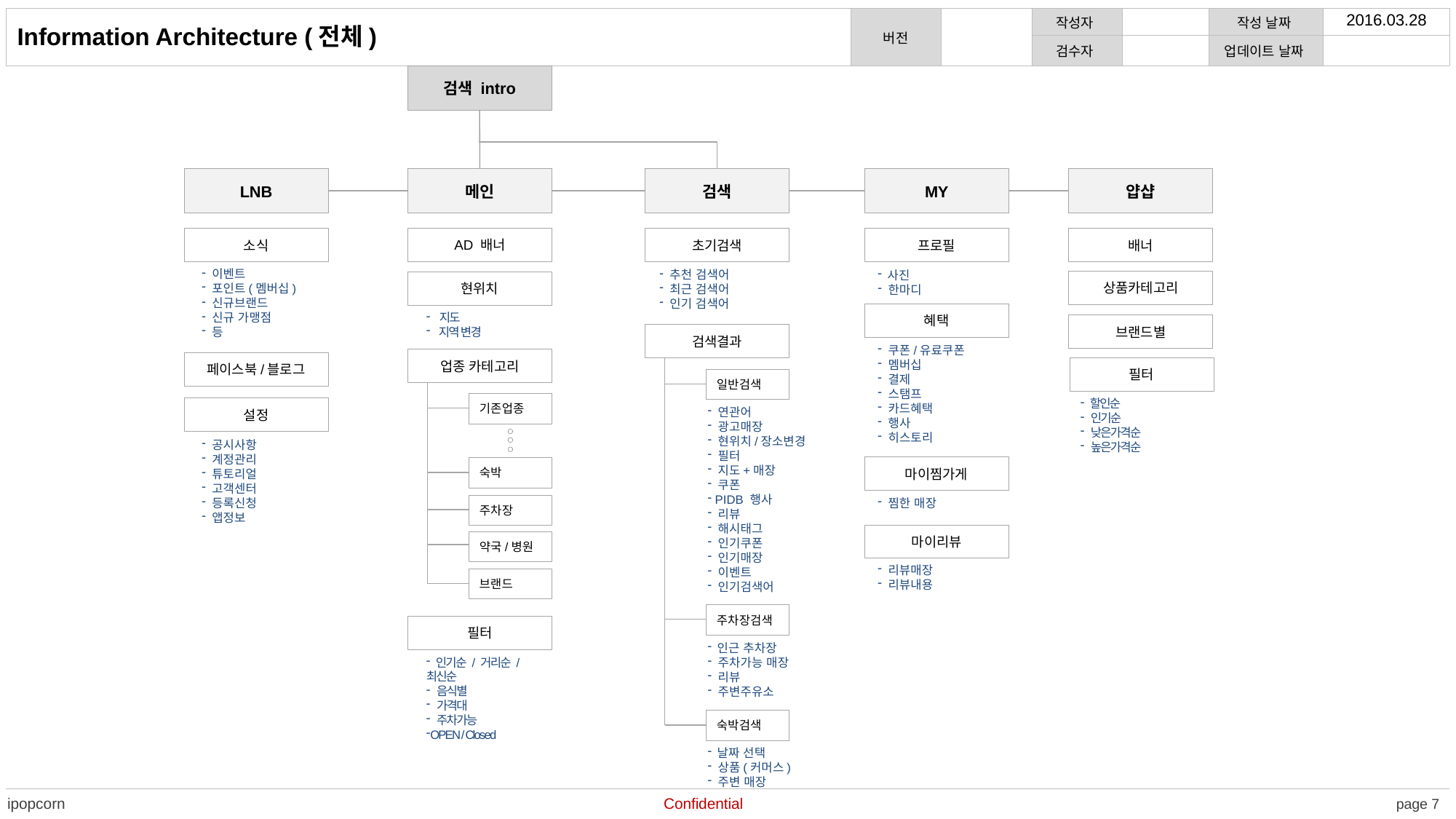

2016.03.28
Information Architecture (전체)

검색 intro
LNB
메인
검색
MY
얍샵
AD 배너
소식
초기검색
프로필
배너
 이벤트
 포인트(멤버십)
 신규브랜드
 신규 가맹점
 등
 추천 검색어
 최근 검색어
 인기 검색어
 사진
 한마디
상품카테고리
현위치
혜택
  지도
  지역 변경
브랜드별
검색결과
 쿠폰/유료쿠폰
 멤버십
 결제
 스탬프
 카드혜택
 행사
 히스토리
업종 카테고리
페이스북/블로그
필터
일반검색
 할인순
 인기순
 낮은가격순
 높은가격순
기존업종
설정
 연관어
 광고매장
 현위치/장소변경
 필터
 지도+매장
 쿠폰
 PIDB 행사
 리뷰
 해시태그
 인기쿠폰
 인기매장
 이벤트
 인기검색어

 공시사항
 계정관리
 튜토리얼
 고객센터
 등록신청
 앱정보

마이찜가게
숙박
 찜한 매장
주차장
마이리뷰
약국/병원
 리뷰매장
 리뷰내용
브랜드
주차장검색
필터
 인근 추차장
 주차가능 매장
 리뷰
 주변주유소
 인기순 / 거리순 / 최신순
 음식별
 가격대
 주차가능
OPEN / Closed
숙박검색
 날짜 선택
 상품(커머스)
 주변 매장